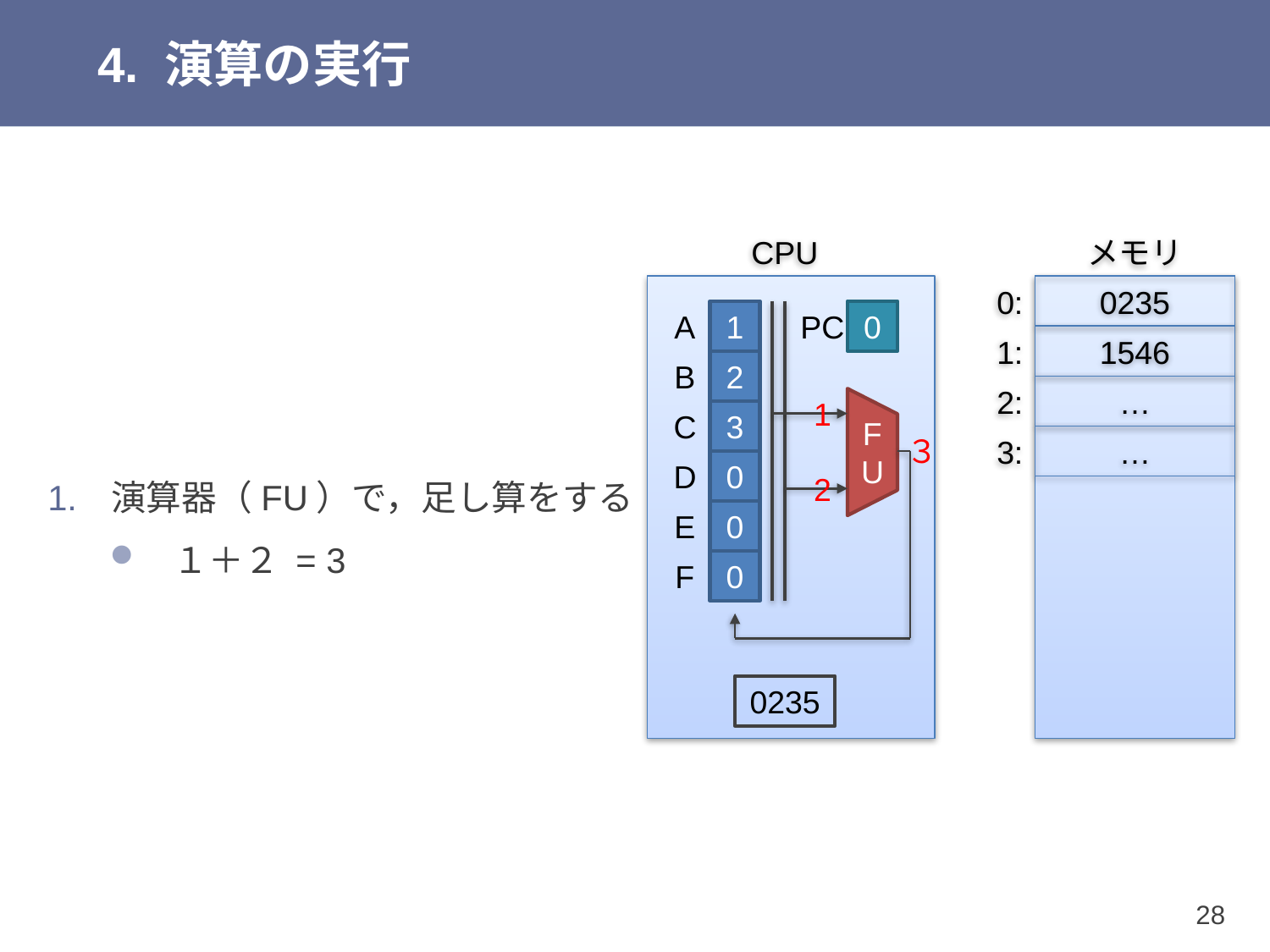

# 4. 演算の実行
CPU
メモリ
演算器（FU）で，足し算をする
１＋２ = 3

0:
0235

A
1
PC
0
1:
1546
B
2
2:
…
1
C
3
３
3:
…
FU
D
0
2
E
0
F
0
0235